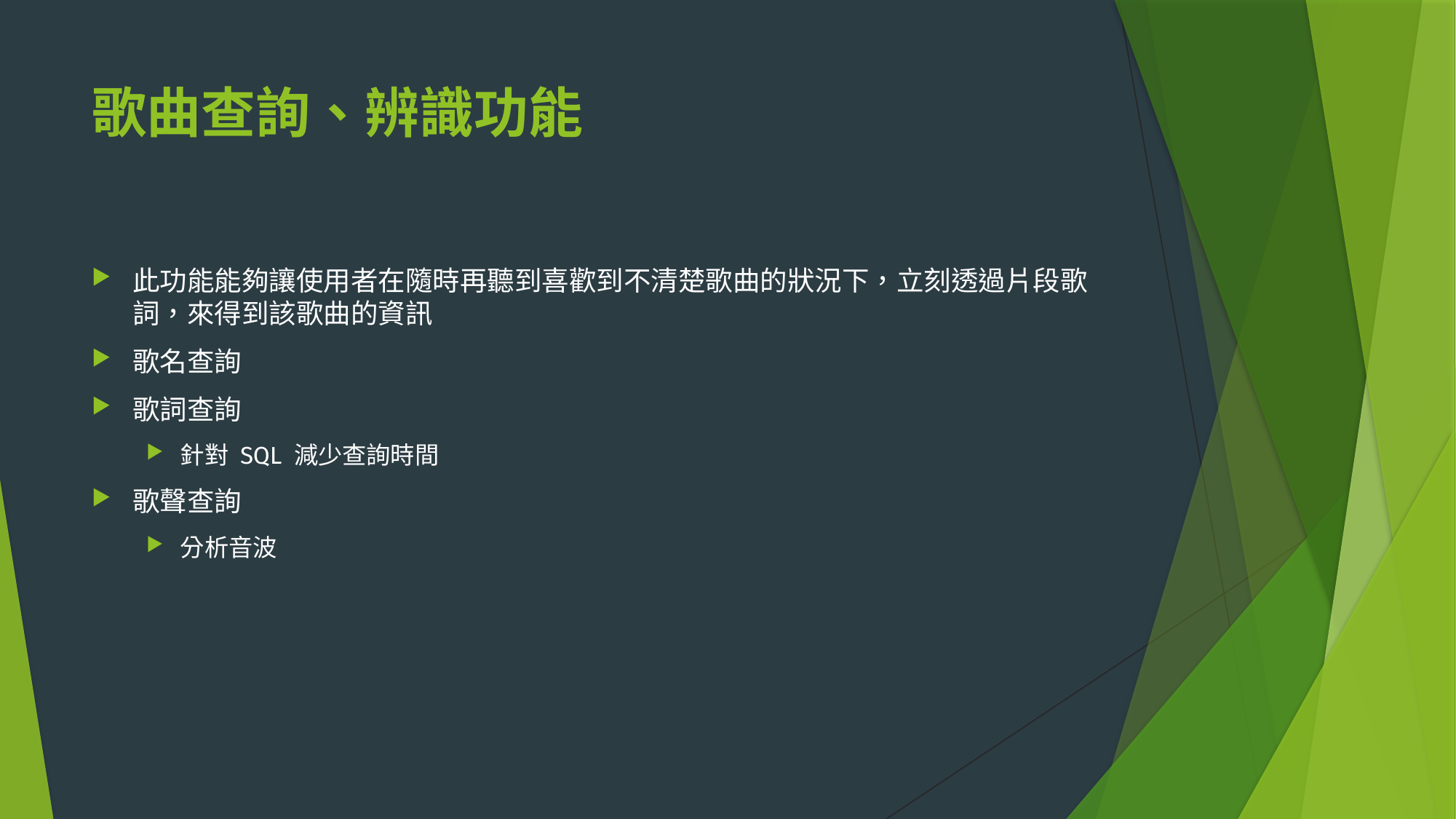

# 歌曲查詢、辨識功能
此功能能夠讓使用者在隨時再聽到喜歡到不清楚歌曲的狀況下，立刻透過片段歌詞，來得到該歌曲的資訊
歌名查詢
歌詞查詢
針對 SQL 減少查詢時間
歌聲查詢
分析音波